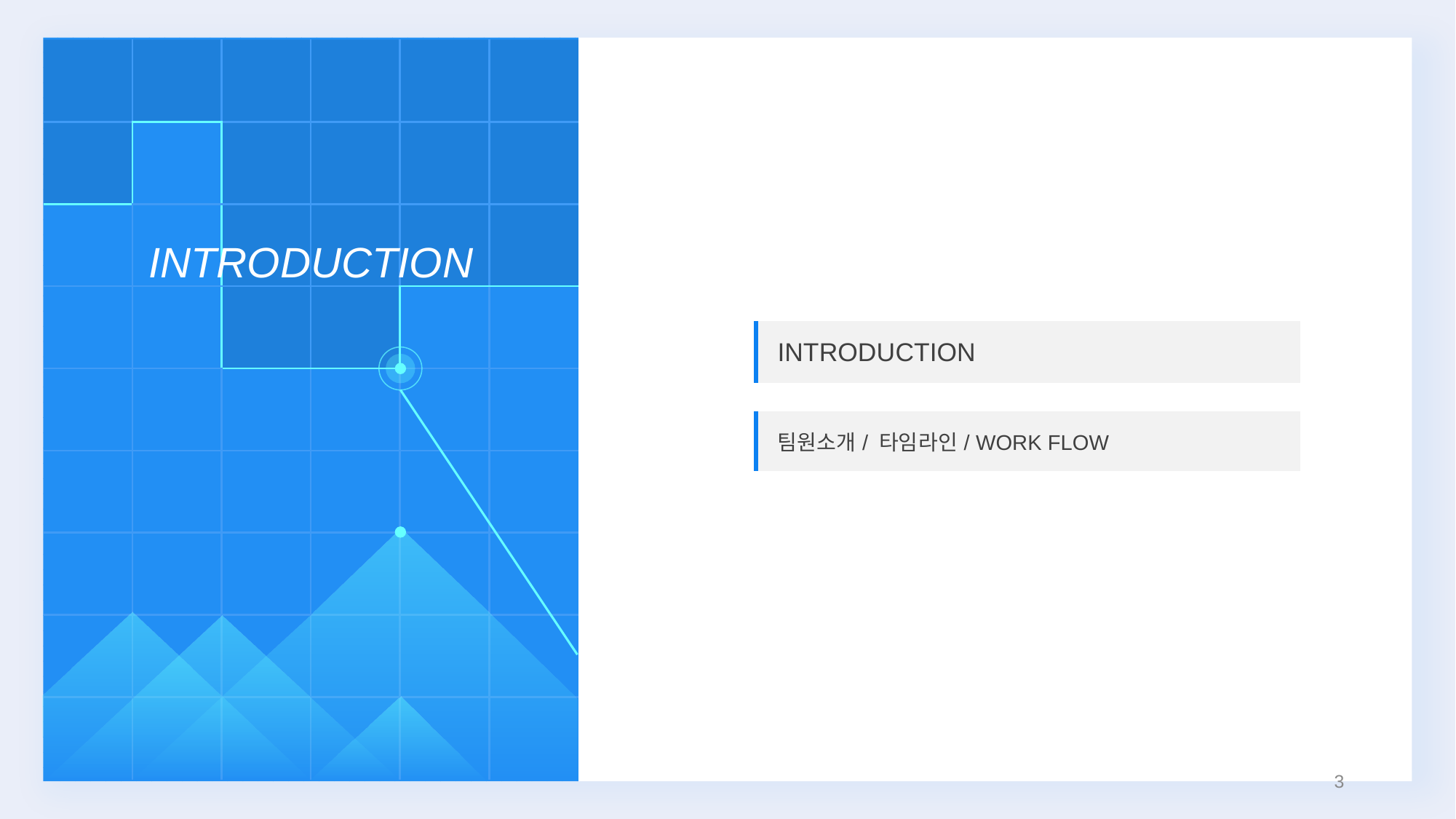

|  |  |  |  |  |  |
| --- | --- | --- | --- | --- | --- |
|  |  |  |  |  |  |
|  |  |  |  |  |  |
|  |  |  |  |  |  |
|  |  |  |  |  |  |
|  |  |  |  |  |  |
|  |  |  |  |  |  |
|  |  |  |  |  |  |
|  |  |  |  |  |  |
INTRODUCTION
| INTRODUCTION |
| --- |
|  |
| 팀원소개/ 타임라인/ WORK FLOW |

3